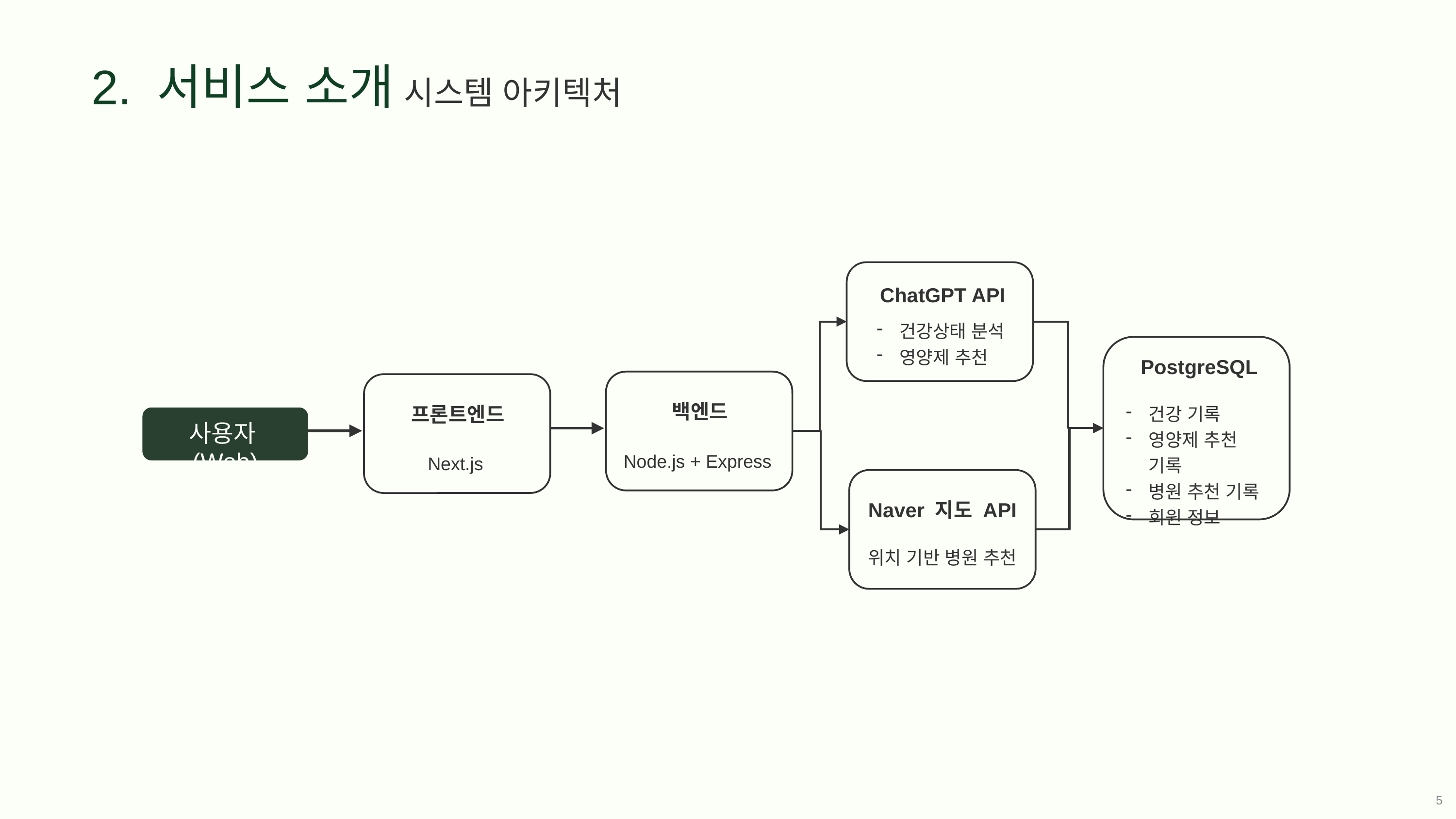

2. 서비스 소개
시스템 아키텍처

 ChatGPT API
건강상태 분석
영양제 추천

 PostgreSQL

 백엔드
 프론트엔드
건강 기록
영양제 추천 기록
병원 추천 기록
회원 정보

사용자(Web)
Node.js + Express
Next.js

Naver 지도 API
위치 기반 병원 추천
5